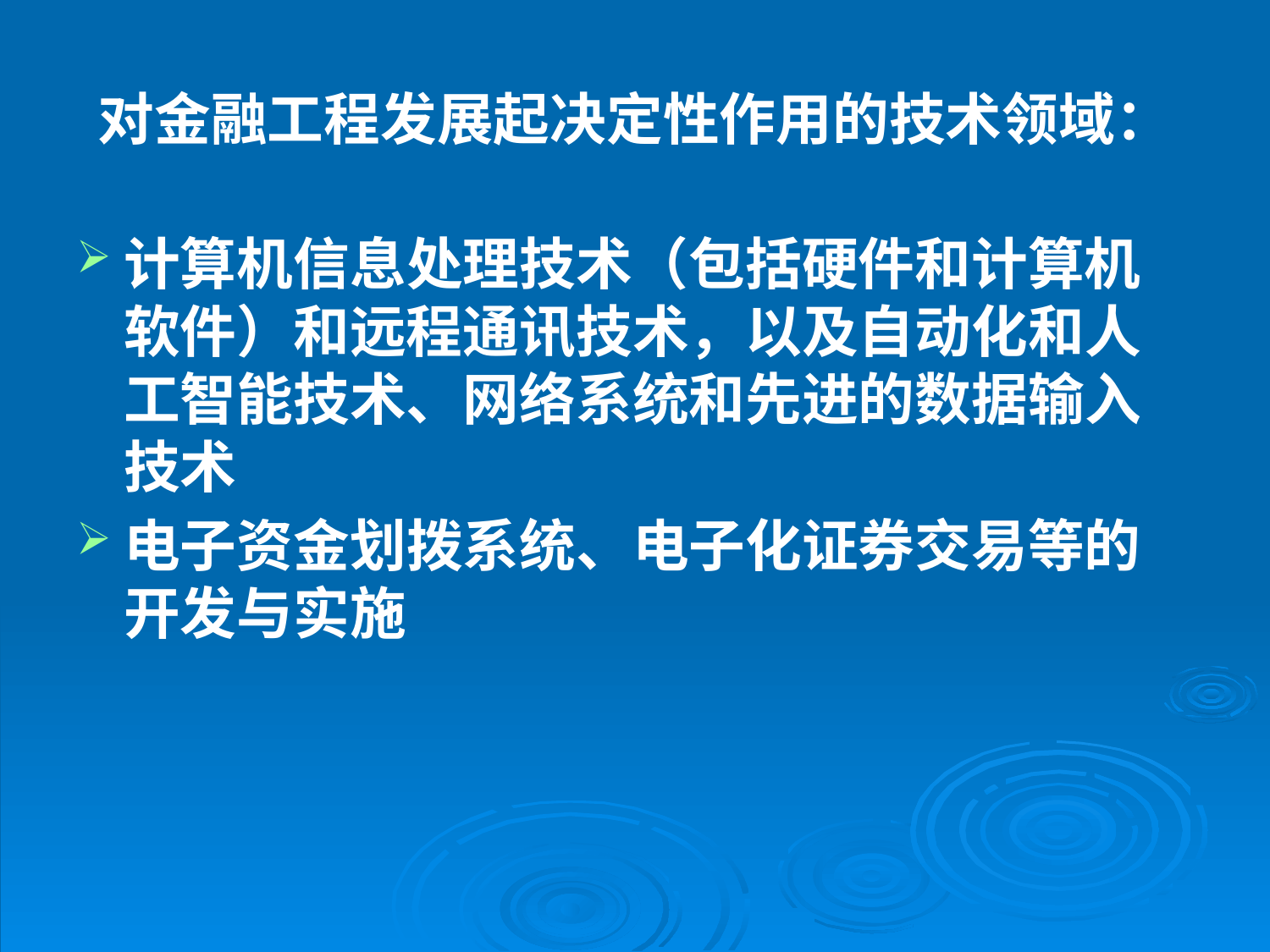

# 对金融工程发展起决定性作用的技术领域：
计算机信息处理技术（包括硬件和计算机软件）和远程通讯技术，以及自动化和人工智能技术、网络系统和先进的数据输入技术
电子资金划拨系统、电子化证券交易等的开发与实施